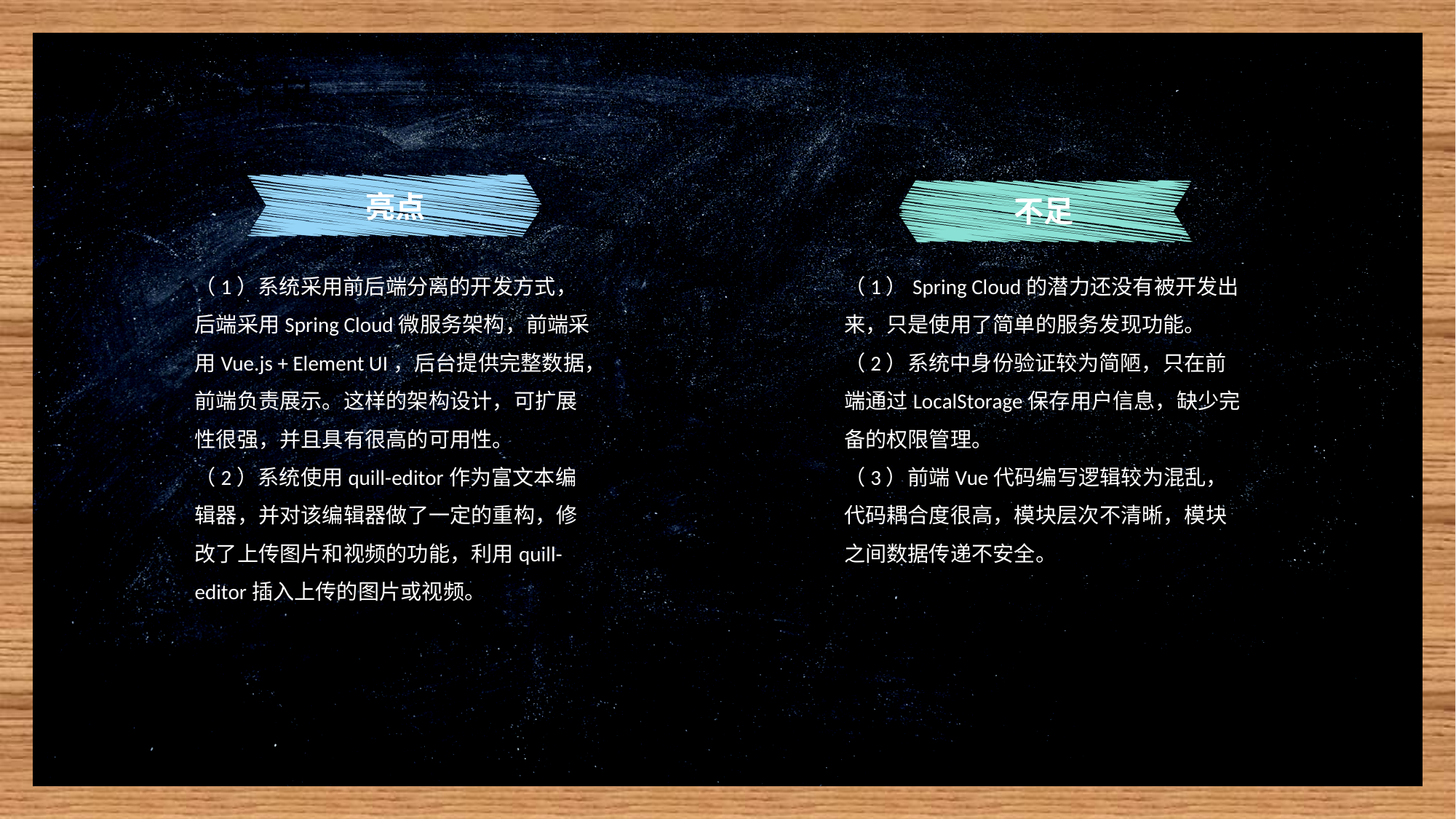

06
亮点与不足

亮点

不足
（1）系统采用前后端分离的开发方式，后端采用Spring Cloud微服务架构，前端采用Vue.js + Element UI，后台提供完整数据，前端负责展示。这样的架构设计，可扩展性很强，并且具有很高的可用性。
（2）系统使用quill-editor作为富文本编辑器，并对该编辑器做了一定的重构，修改了上传图片和视频的功能，利用quill-editor插入上传的图片或视频。

（1）Spring Cloud的潜力还没有被开发出来，只是使用了简单的服务发现功能。
（2）系统中身份验证较为简陋，只在前端通过LocalStorage保存用户信息，缺少完备的权限管理。
（3）前端Vue代码编写逻辑较为混乱，代码耦合度很高，模块层次不清晰，模块之间数据传递不安全。